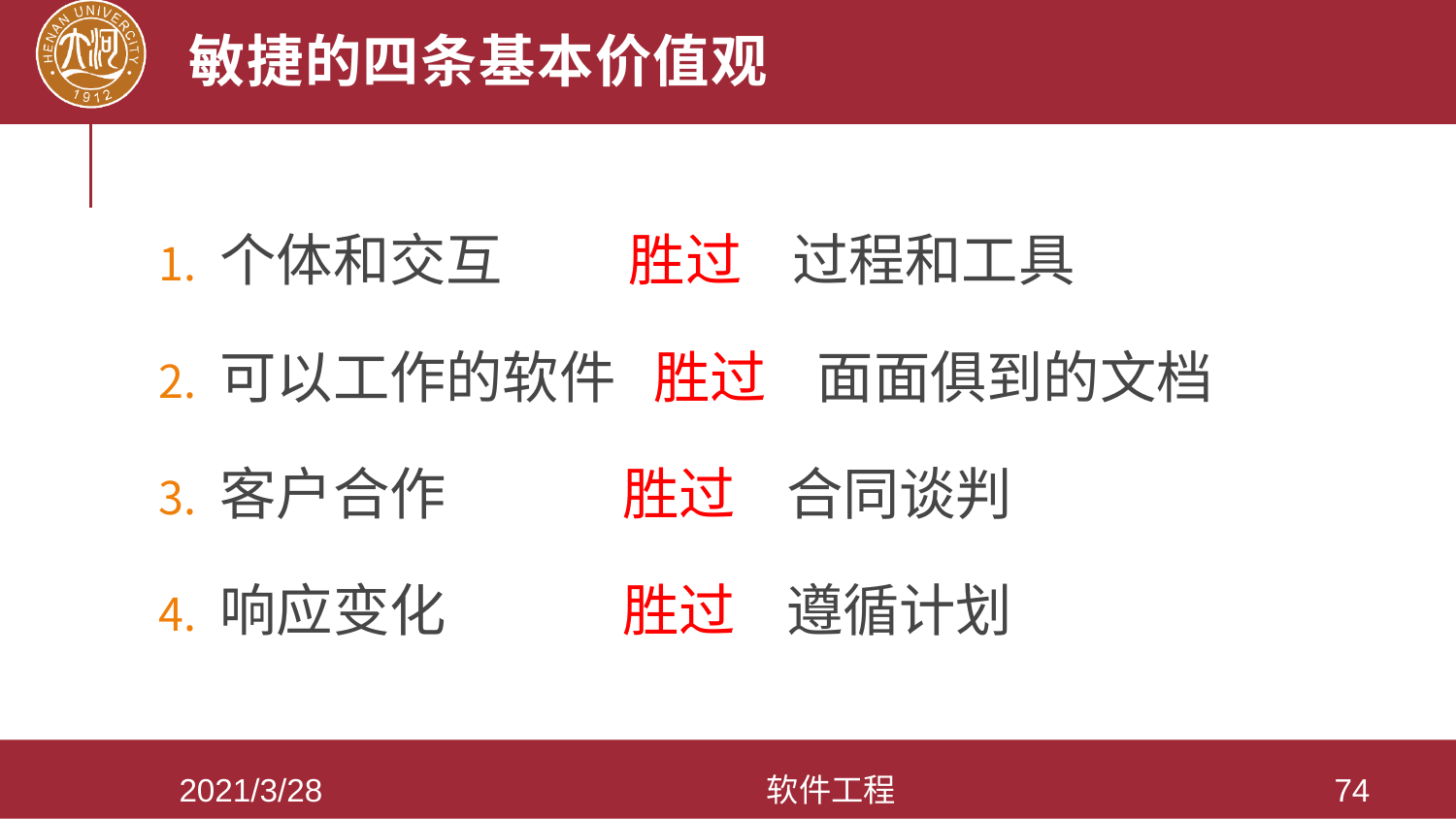

# 敏捷的四条基本价值观
个体和交互          胜过    过程和工具
可以工作的软件   胜过    面面俱到的文档
客户合作              胜过    合同谈判
响应变化              胜过    遵循计划
2021/3/28
软件工程
74